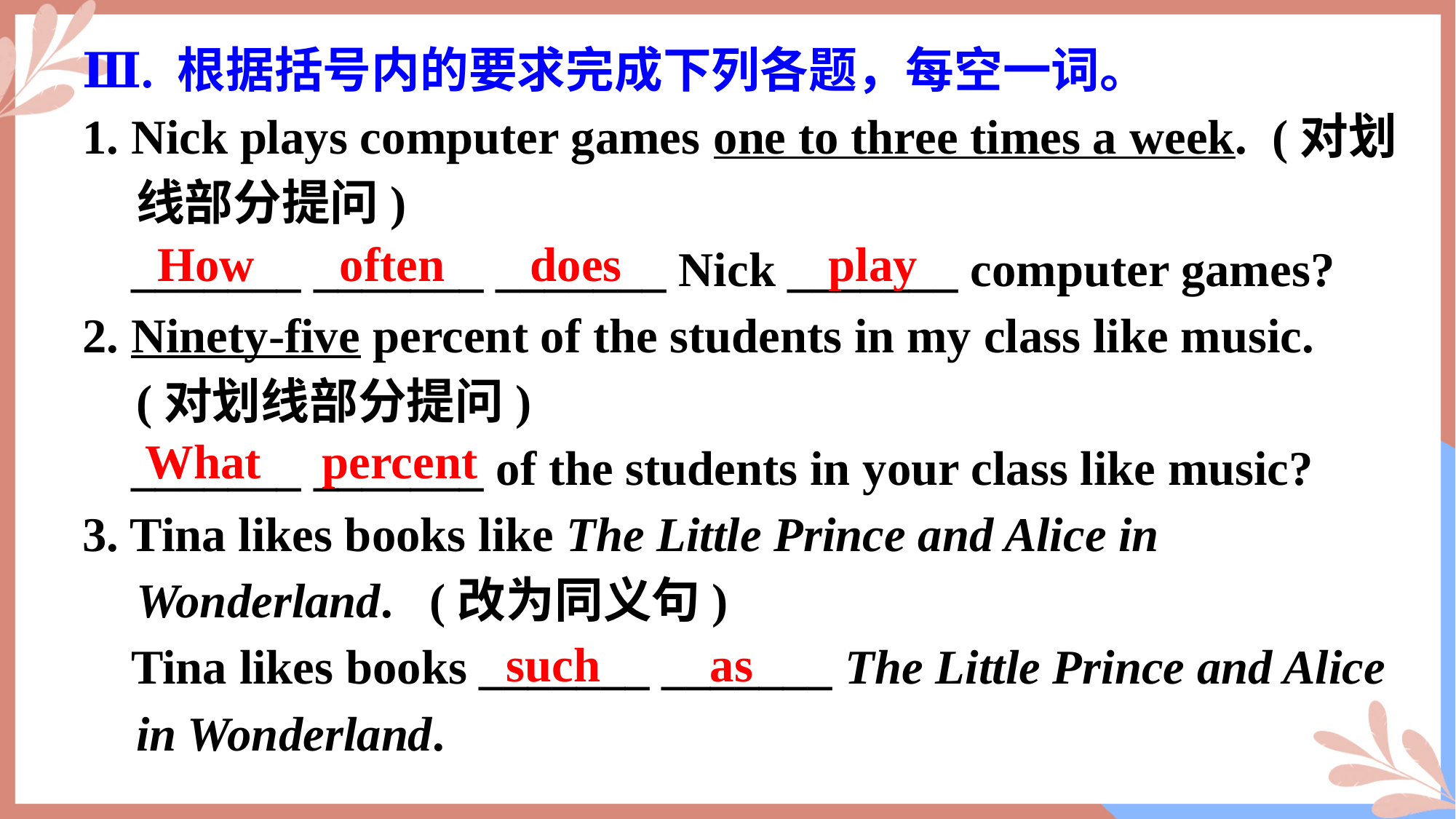

Ⅲ. 根据括号内的要求完成下列各题，每空一词。
1. Nick plays computer games one to three times a week.  (对划线部分提问)
    _______ _______ _______ Nick _______ computer games?
2. Ninety-five percent of the students in my class like music.  (对划线部分提问)
    _______ _______ of the students in your class like music?
3. Tina likes books like The Little Prince and Alice in Wonderland.   (改为同义句)
    Tina likes books _______ _______ The Little Prince and Alice in Wonderland.
 How       often       does                 play
What     percent
such         as